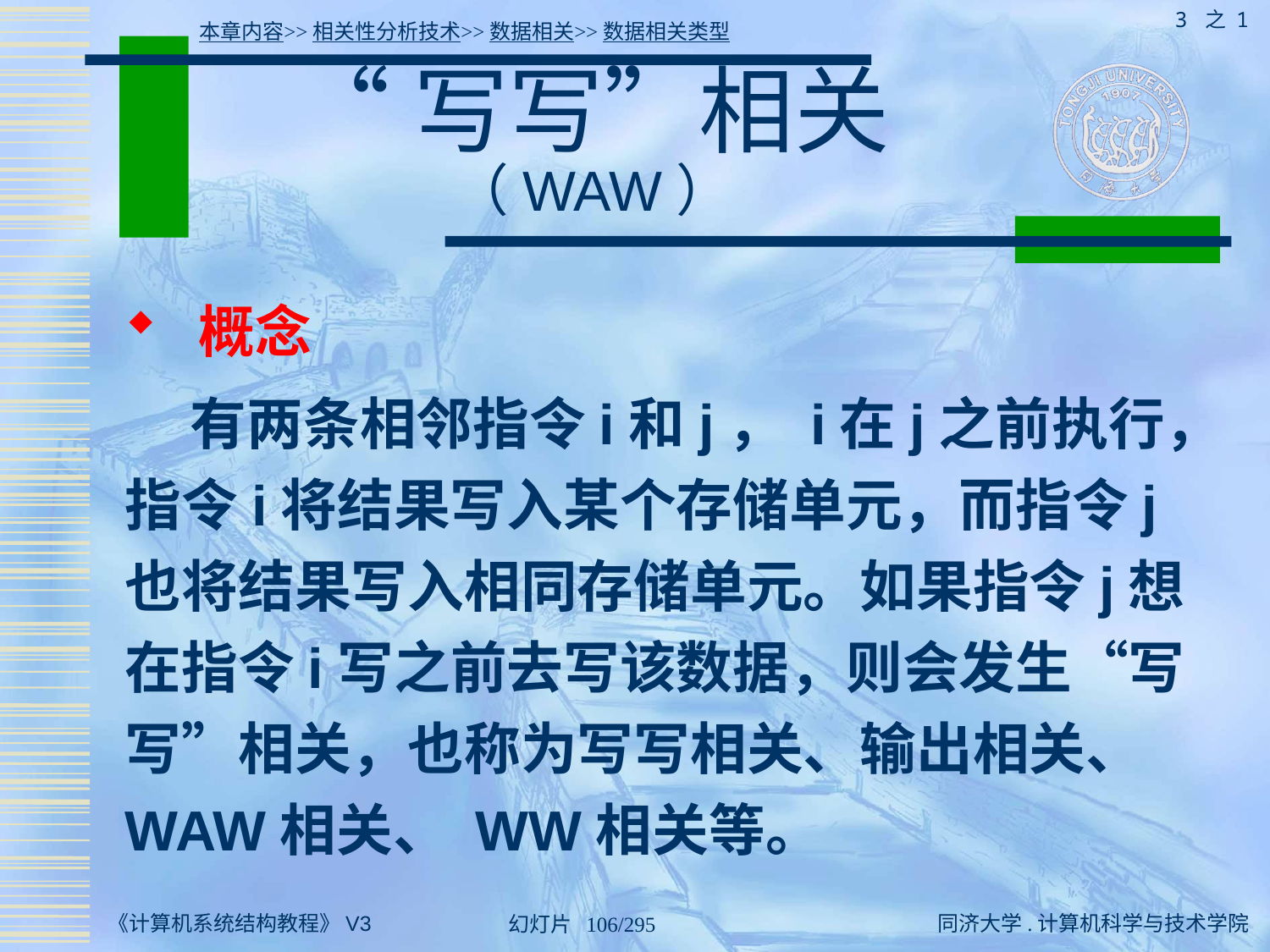

3 之 1
本章内容>>相关性分析技术>>数据相关>>数据相关类型
# “写写”相关 （WAW）
  概念
    有两条相邻指令i和j， i在j之前执行，指令i将结果写入某个存储单元，而指令j也将结果写入相同存储单元。如果指令j想在指令i写之前去写该数据，则会发生“写写”相关，也称为写写相关、输出相关、 WAW相关、 WW相关等。